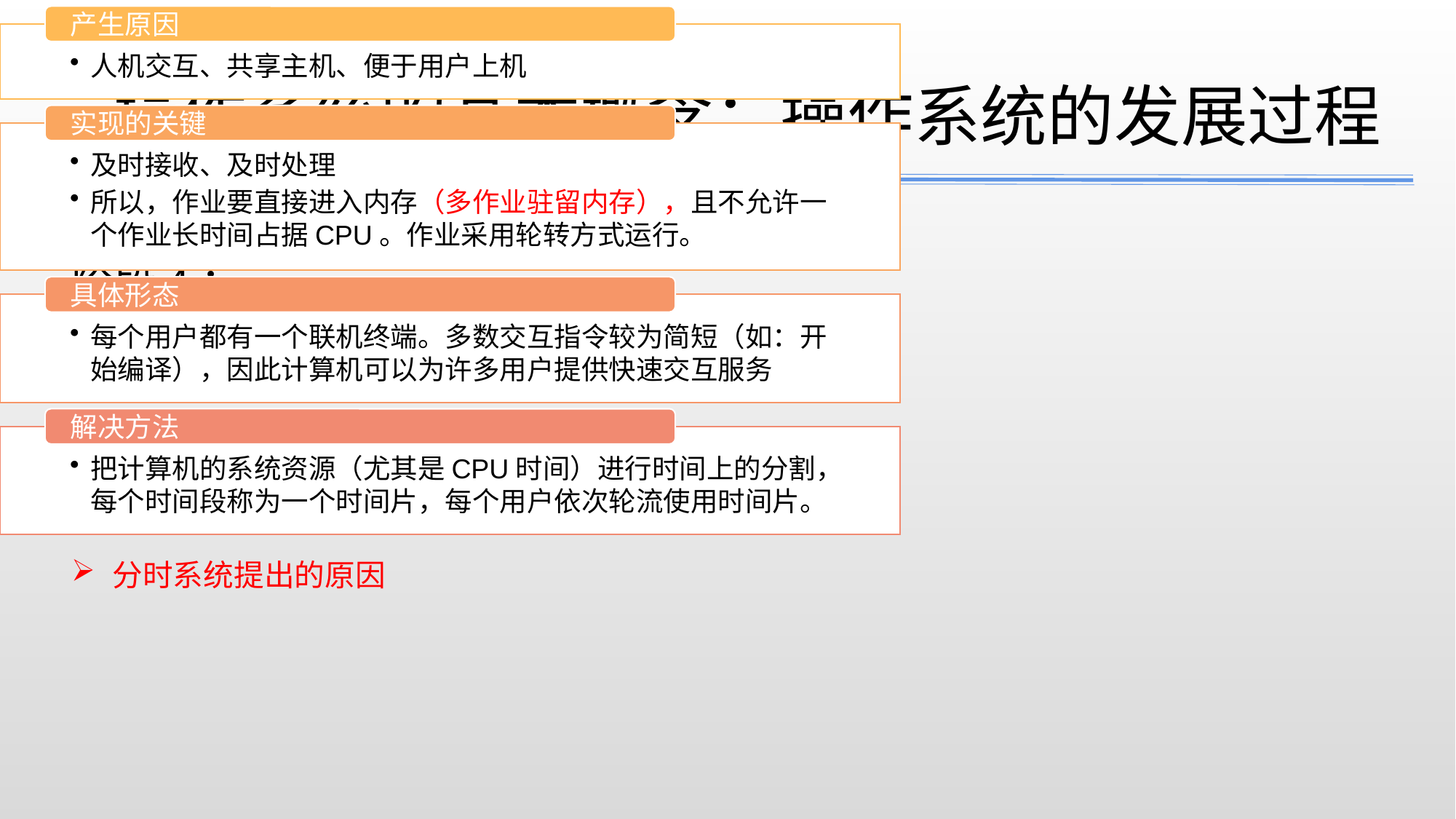

操作系统的基本概念：操作系统的发展过程
人机交互、共享主机、便于用户上机
产生原因
及时接收、及时处理
所以，作业要直接进入内存（多作业驻留内存），且不允许一个作业长时间占据CPU。作业采用轮转方式运行。
实现的关键
每个用户都有一个联机终端。多数交互指令较为简短（如：开始编译），因此计算机可以为许多用户提供快速交互服务
具体形态
把计算机的系统资源（尤其是CPU时间）进行时间上的分割，每个时间段称为一个时间片，每个用户依次轮流使用时间片。
解决方法
阶段4：
分时系统
分时系统提出的原因